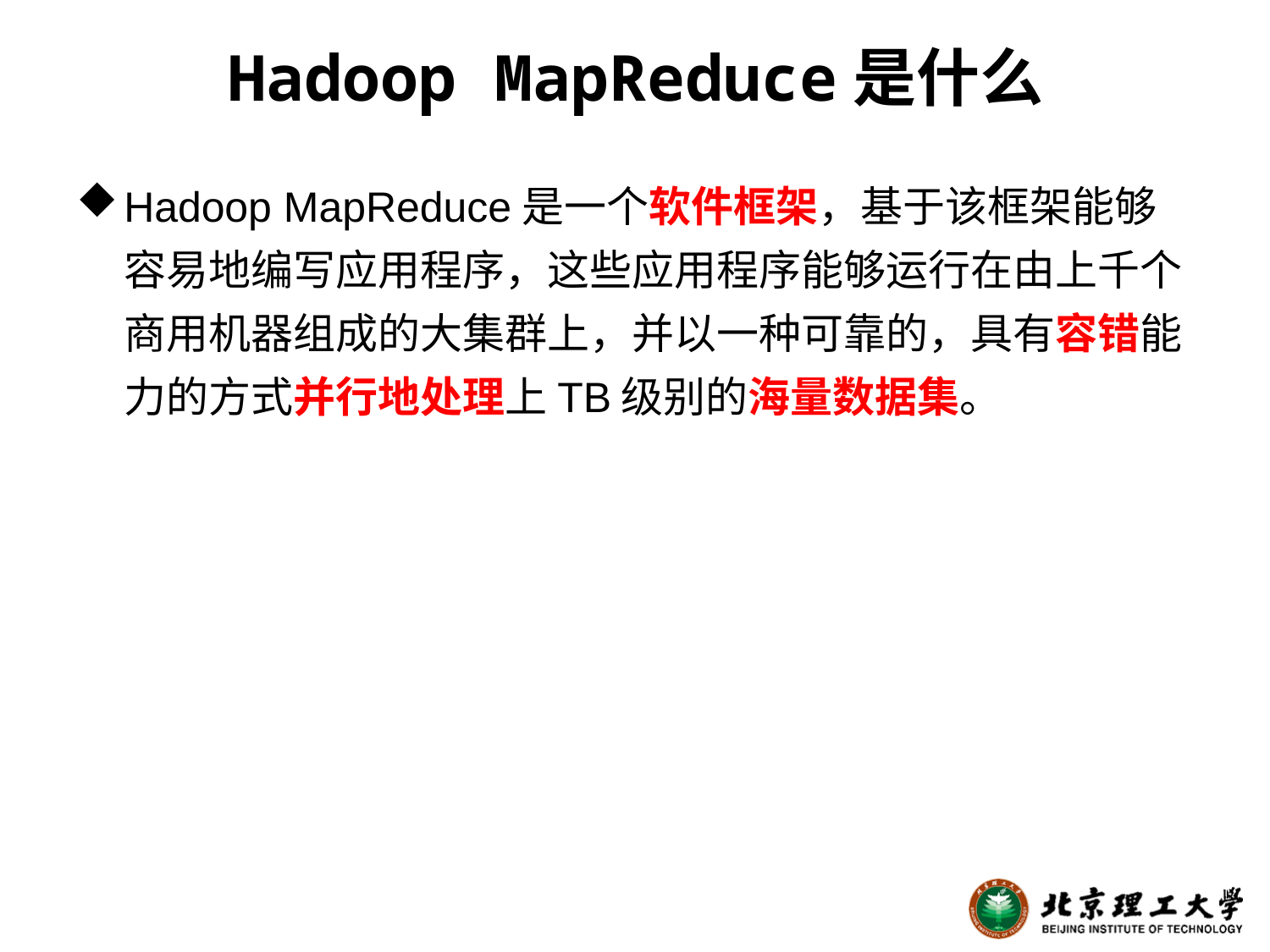

# Hadoop MapReduce是什么
Hadoop MapReduce是一个软件框架，基于该框架能够容易地编写应用程序，这些应用程序能够运行在由上千个商用机器组成的大集群上，并以一种可靠的，具有容错能力的方式并行地处理上TB级别的海量数据集。